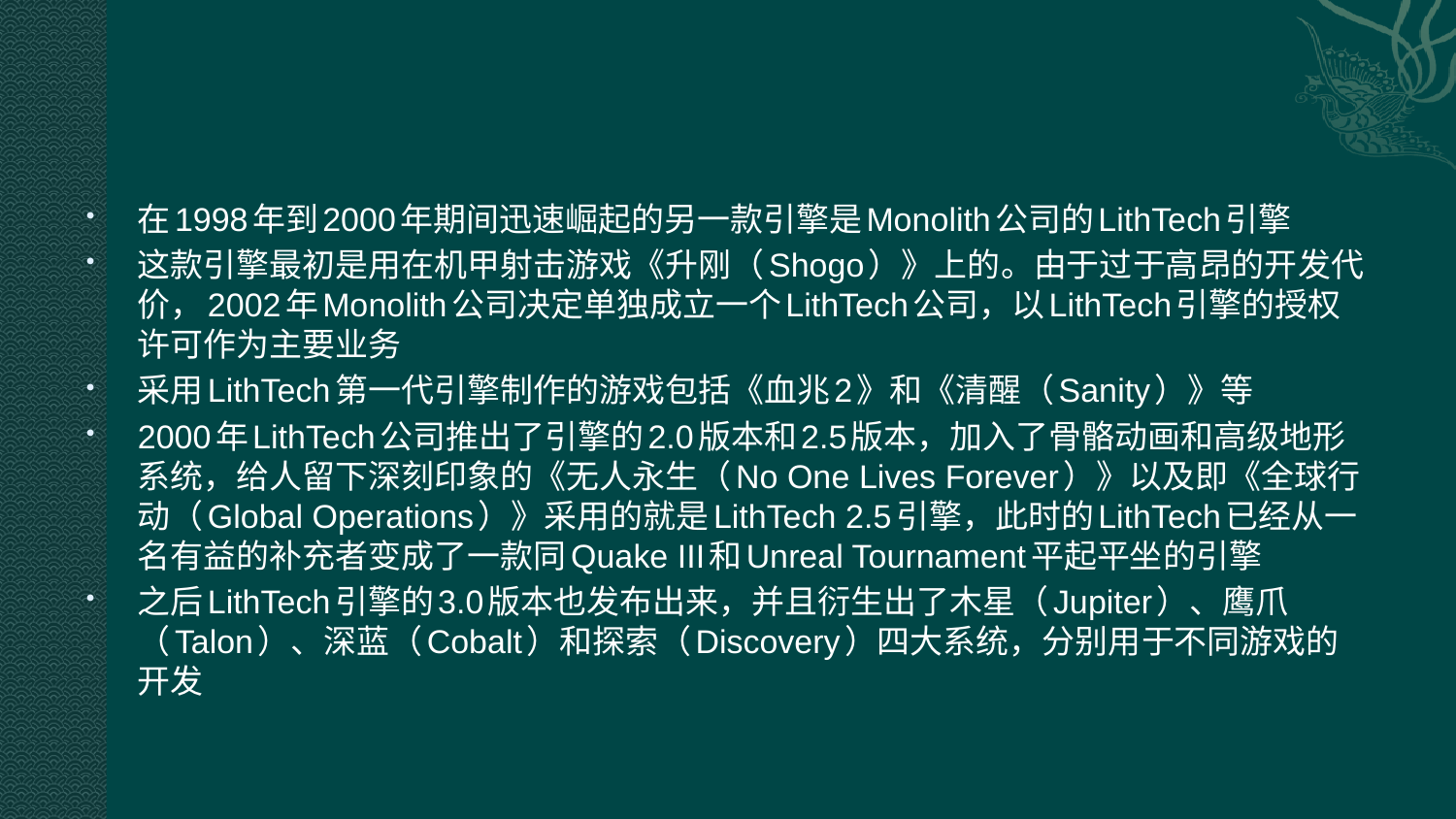

#
在1998年到2000年期间迅速崛起的另一款引擎是Monolith公司的LithTech引擎
这款引擎最初是用在机甲射击游戏《升刚（Shogo）》上的。由于过于高昂的开发代价，2002年Monolith公司决定单独成立一个LithTech公司，以LithTech引擎的授权许可作为主要业务
采用LithTech第一代引擎制作的游戏包括《血兆2》和《清醒（Sanity）》等
2000年LithTech公司推出了引擎的2.0版本和2.5版本，加入了骨骼动画和高级地形系统，给人留下深刻印象的《无人永生（No One Lives Forever）》以及即《全球行动（Global Operations）》采用的就是LithTech 2.5引擎，此时的LithTech已经从一名有益的补充者变成了一款同Quake III和Unreal Tournament平起平坐的引擎
之后LithTech引擎的3.0版本也发布出来，并且衍生出了木星（Jupiter）、鹰爪 （Talon）、深蓝（Cobalt）和探索（Discovery）四大系统，分别用于不同游戏的开发